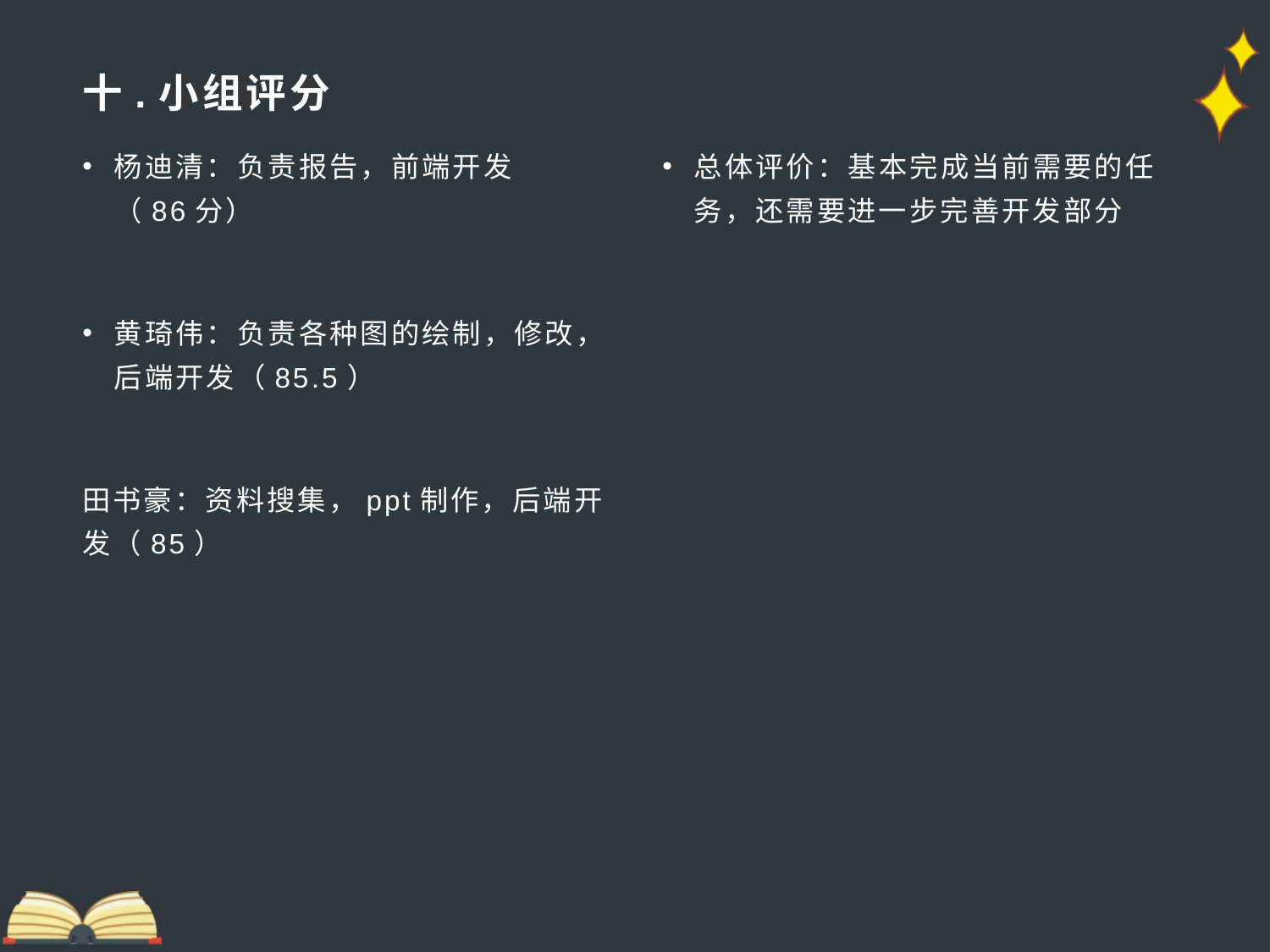

# 十.小组评分
杨迪清：负责报告，前端开发   （86分）

黄琦伟：负责各种图的绘制，修改，后端开发（85.5）

田书豪：资料搜集，ppt制作，后端开发（85）
总体评价：基本完成当前需要的任务，还需要进一步完善开发部分